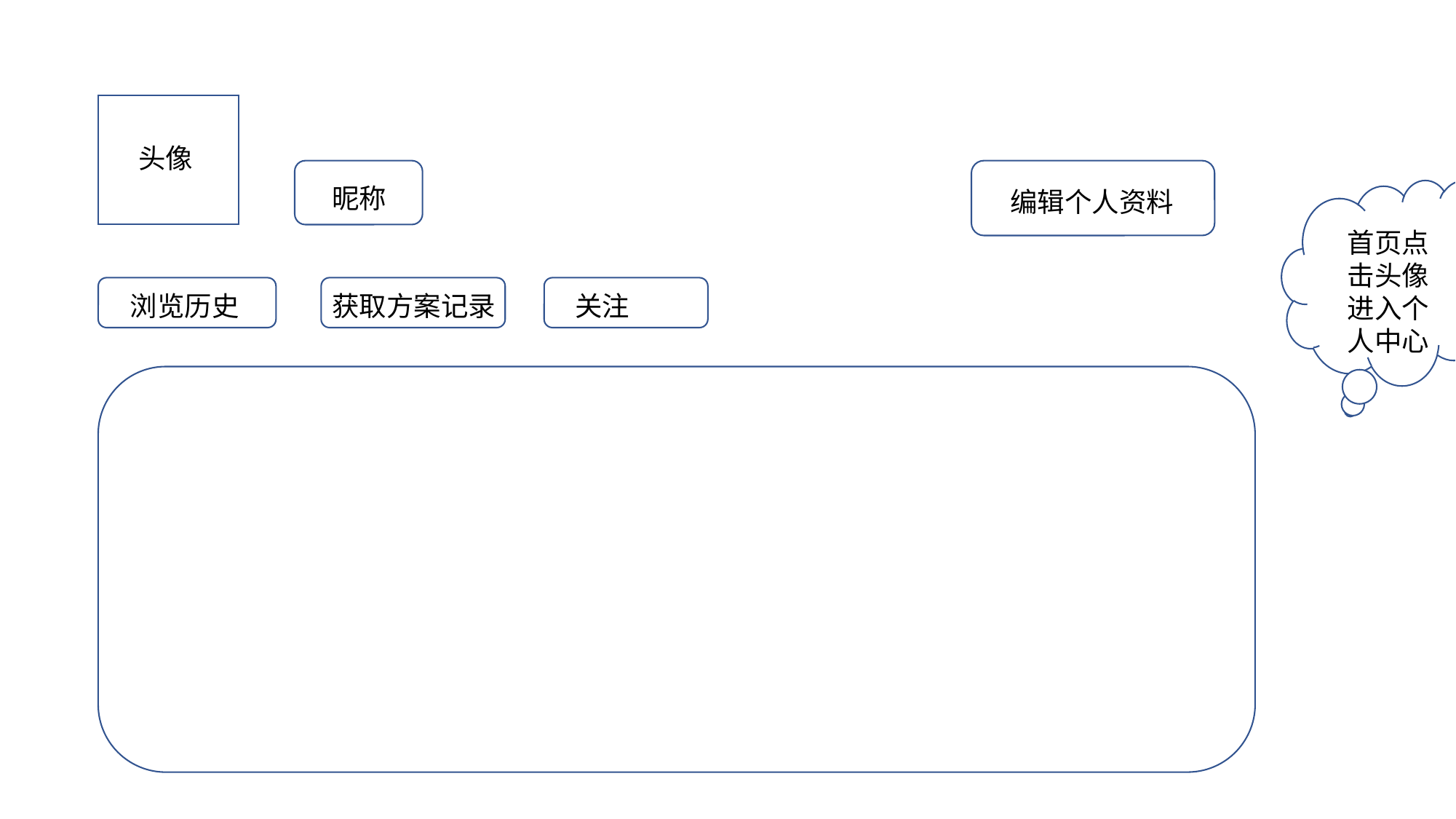

头像

昵称
编辑个人资料

首页点击头像进入个人中心

浏览历史
获取方案记录
关注